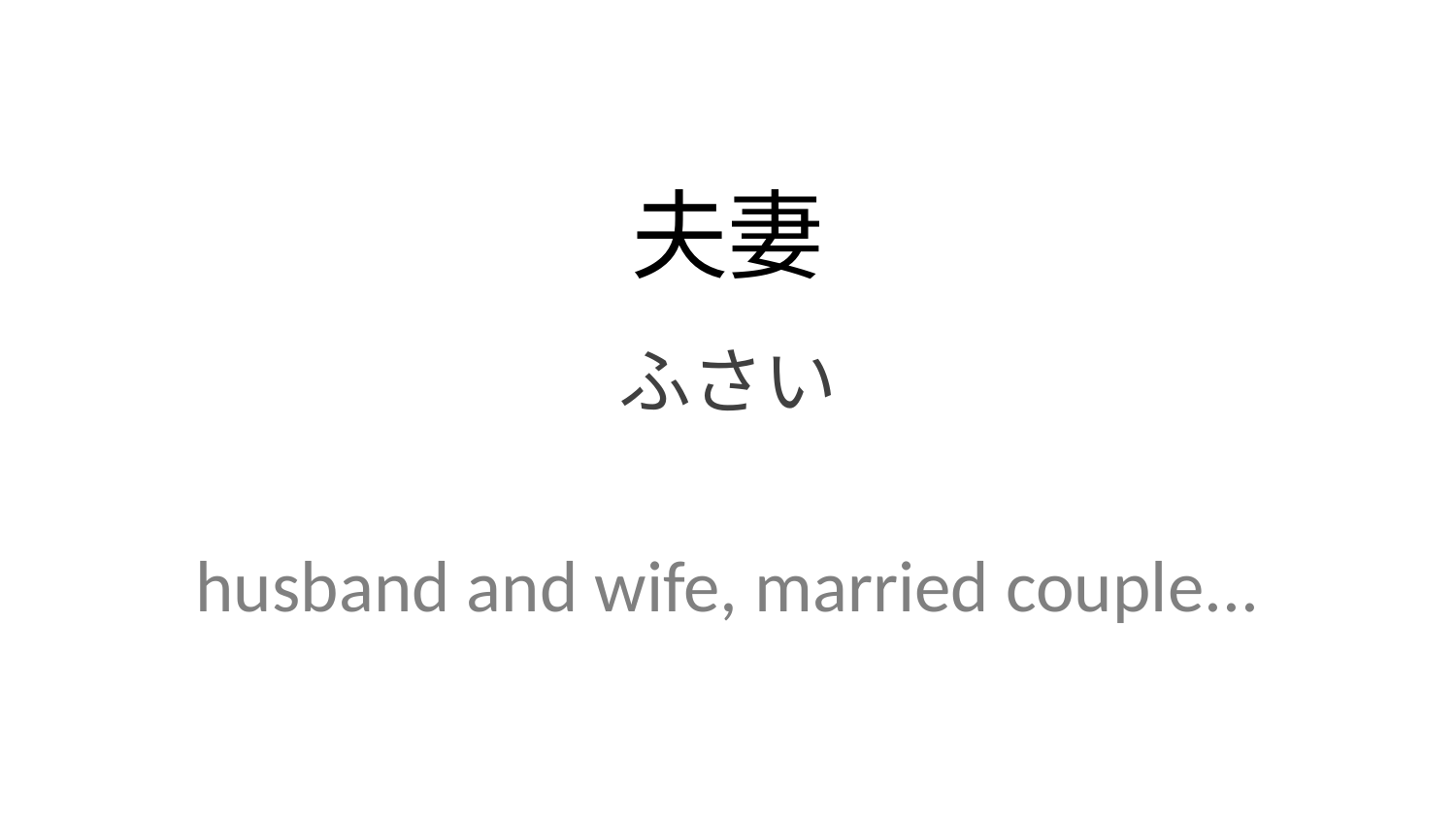

夫妻

ふさい
husband and wife, married couple...